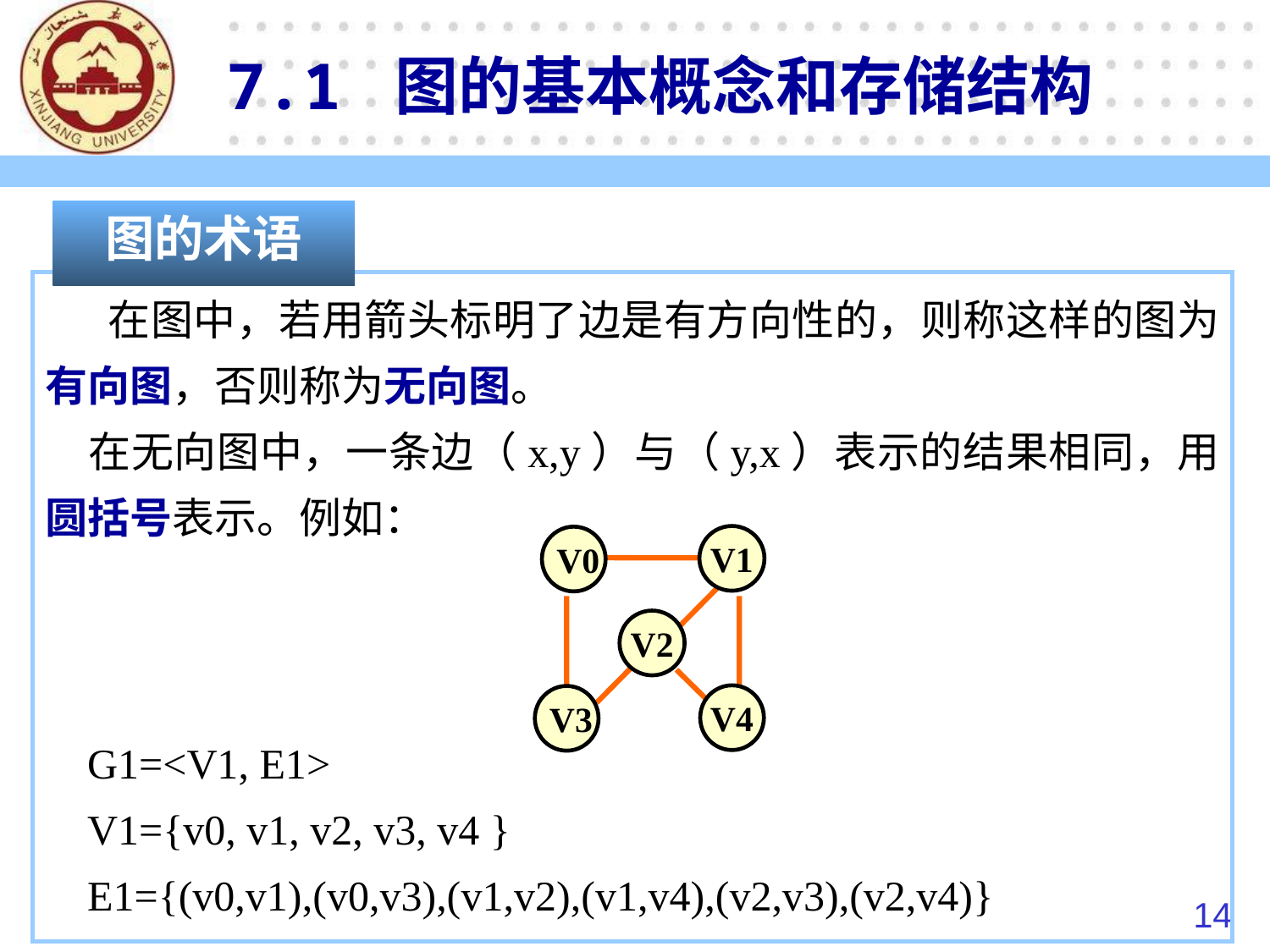

7.1 图的基本概念和存储结构
图的术语
　  在图中，若用箭头标明了边是有方向性的，则称这样的图为有向图，否则称为无向图。
　在无向图中，一条边（x,y）与（y,x）表示的结果相同，用圆括号表示。例如：
V1
 V0

V2
V4
 V3
G1=<V1, E1>
V1={v0, v1, v2, v3, v4 }
E1={(v0,v1),(v0,v3),(v1,v2),(v1,v4),(v2,v3),(v2,v4)}
14